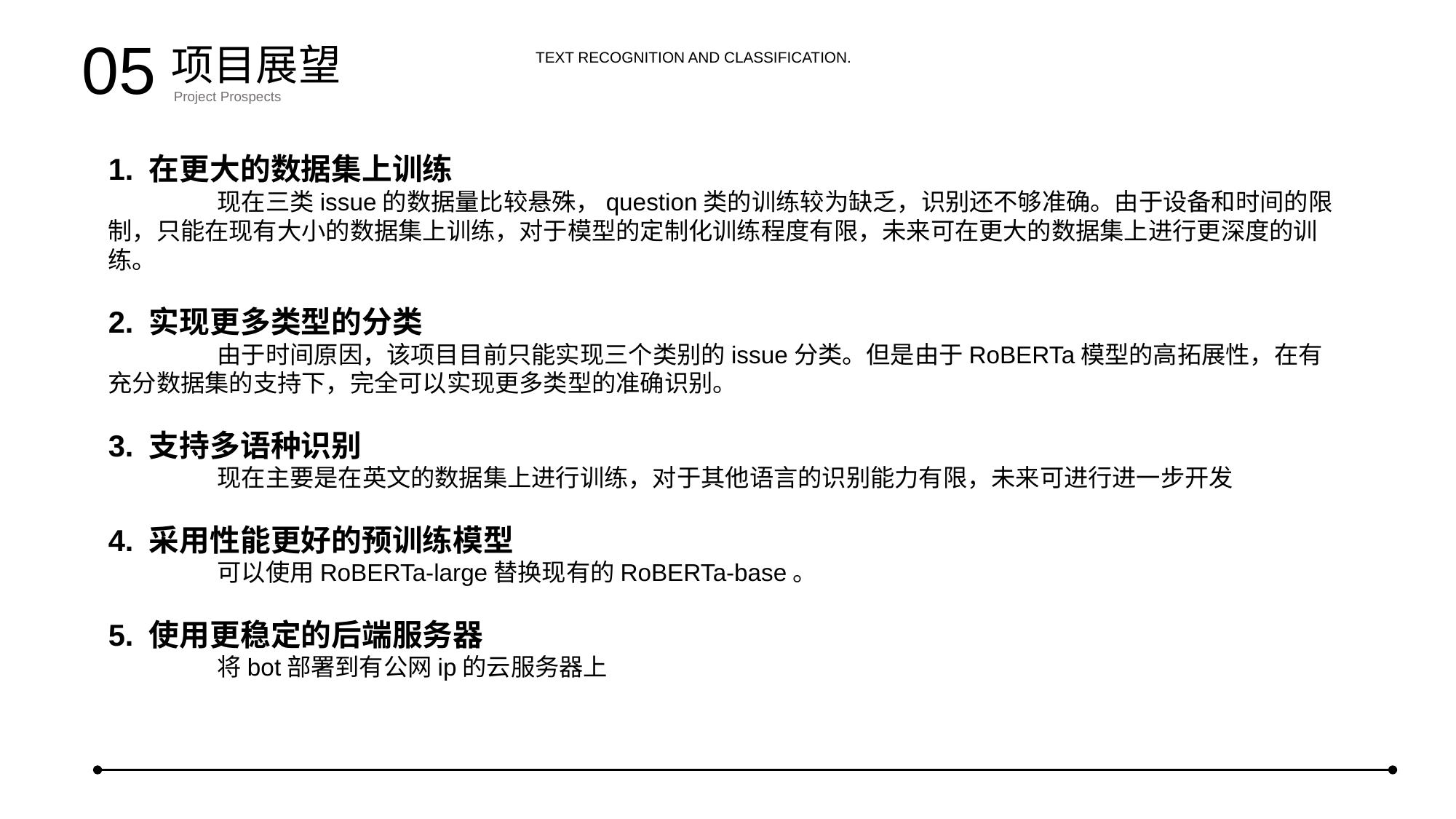

05
项目展望
Project Prospects
Text recognition and classification.
1. 在更大的数据集上训练
	现在三类issue的数据量比较悬殊，question类的训练较为缺乏，识别还不够准确。由于设备和时间的限制，只能在现有大小的数据集上训练，对于模型的定制化训练程度有限，未来可在更大的数据集上进行更深度的训练。

2. 实现更多类型的分类
	由于时间原因，该项目目前只能实现三个类别的issue分类。但是由于RoBERTa模型的高拓展性，在有充分数据集的支持下，完全可以实现更多类型的准确识别。

3. 支持多语种识别
	现在主要是在英文的数据集上进行训练，对于其他语言的识别能力有限，未来可进行进一步开发

4. 采用性能更好的预训练模型
	可以使用RoBERTa-large替换现有的RoBERTa-base。

5. 使用更稳定的后端服务器
	将bot部署到有公网ip的云服务器上